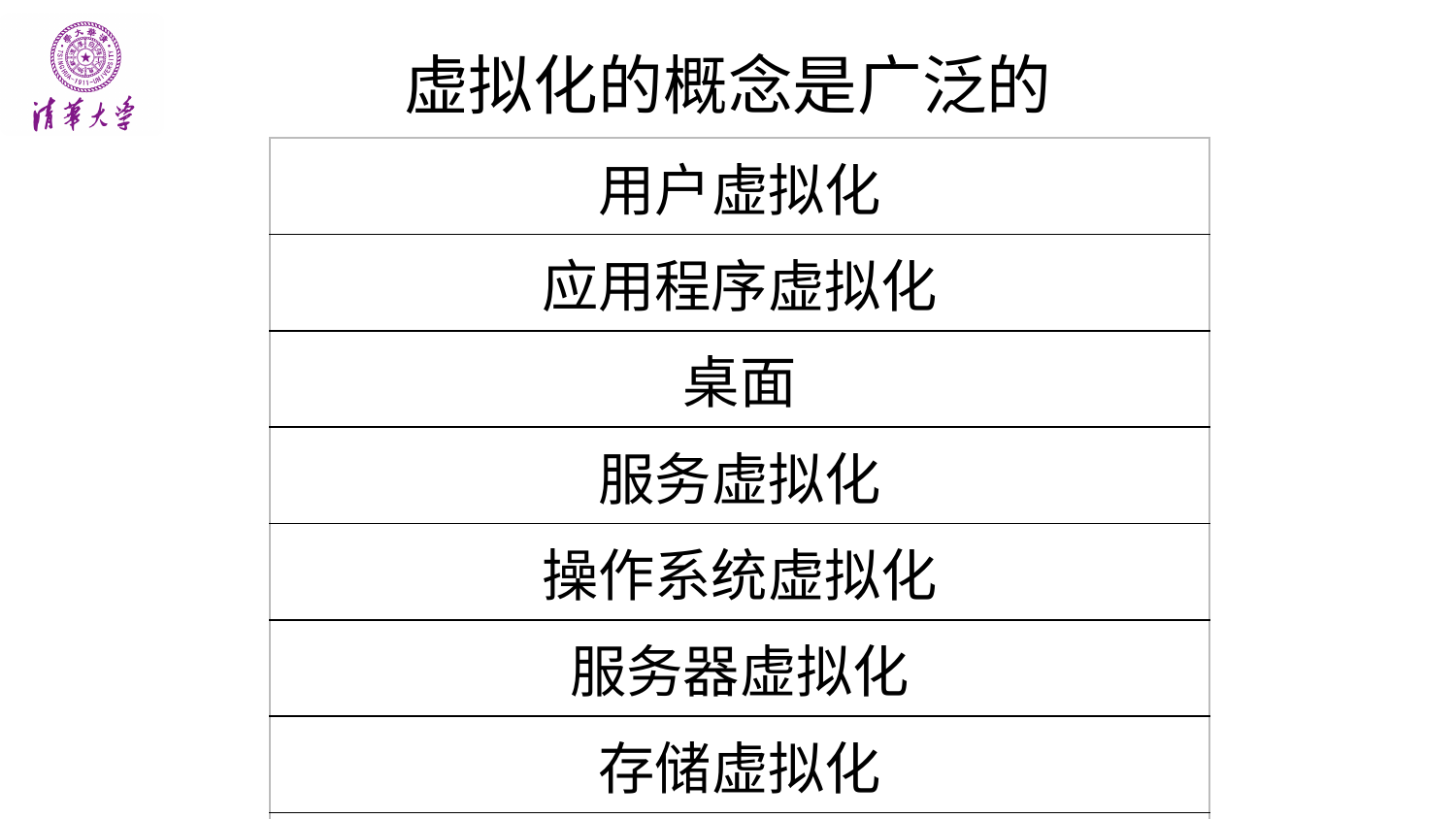

# 虚拟化的概念是广泛的
| 用户虚拟化 |
| --- |
| 应用程序虚拟化 |
| 桌面 |
| 服务虚拟化 |
| 操作系统虚拟化 |
| 服务器虚拟化 |
| 存储虚拟化 |
| 网络虚拟化 |